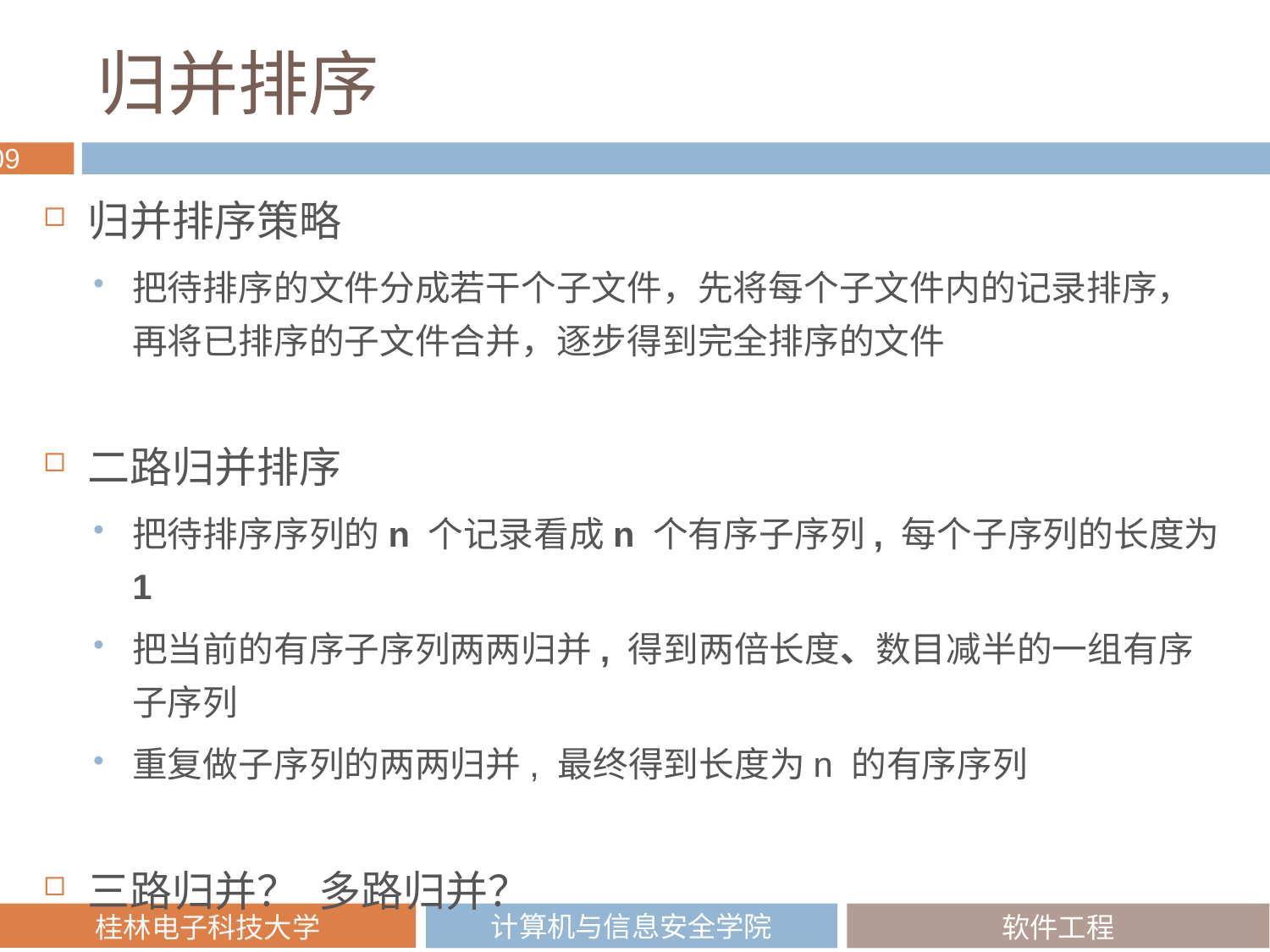

# 归并排序
归并排序策略
把待排序的文件分成若干个子文件，先将每个子文件内的记录排序，再将已排序的子文件合并，逐步得到完全排序的文件

二路归并排序
把待排序序列的n 个记录看成n 个有序子序列, 每个子序列的长度为1
把当前的有序子序列两两归并, 得到两倍长度、数目减半的一组有序子序列
重复做子序列的两两归并, 最终得到长度为n 的有序序列

三路归并？  多路归并？